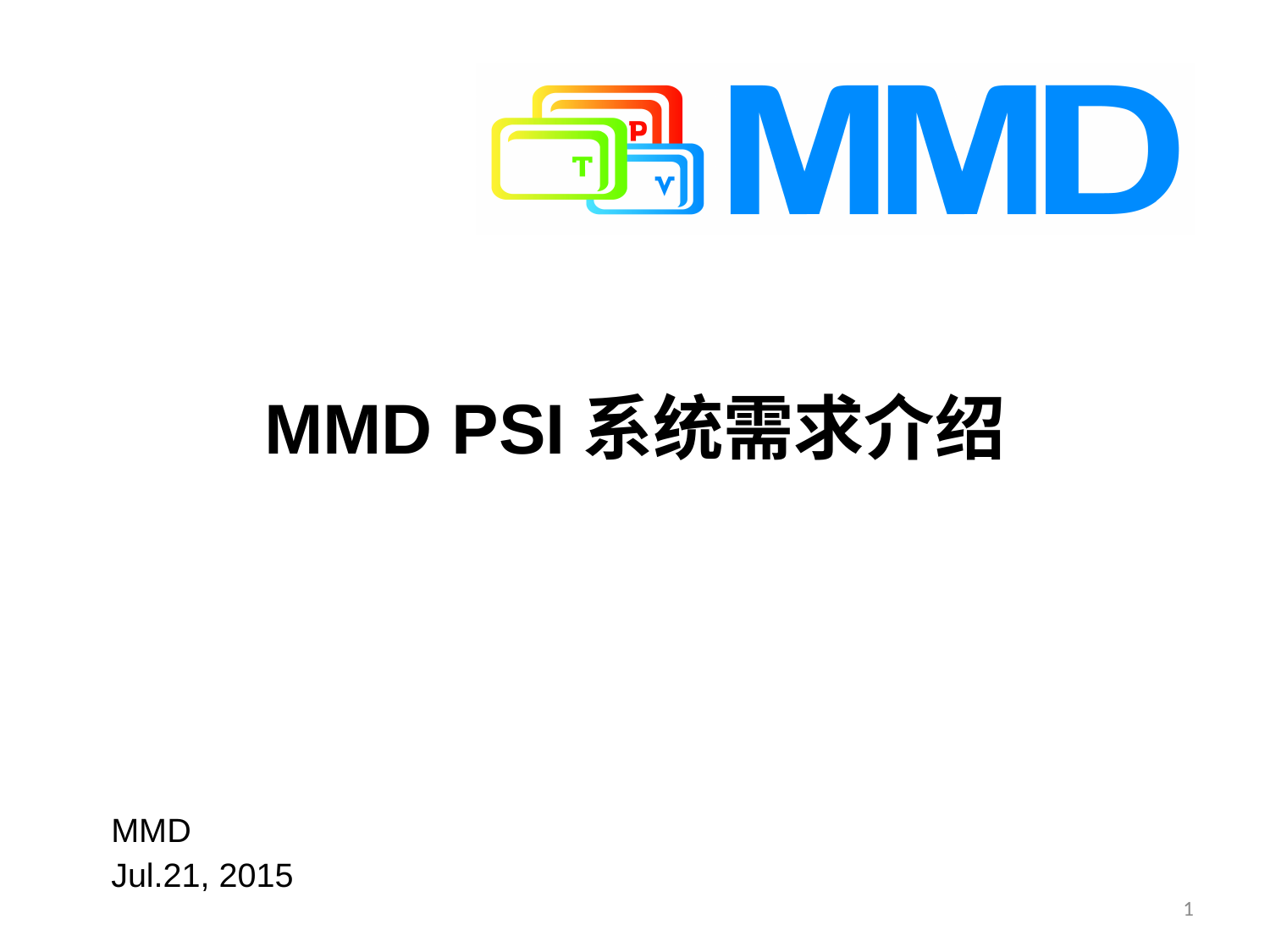

# MMD PSI系统需求介绍
MMD
Jul.21, 2015
1